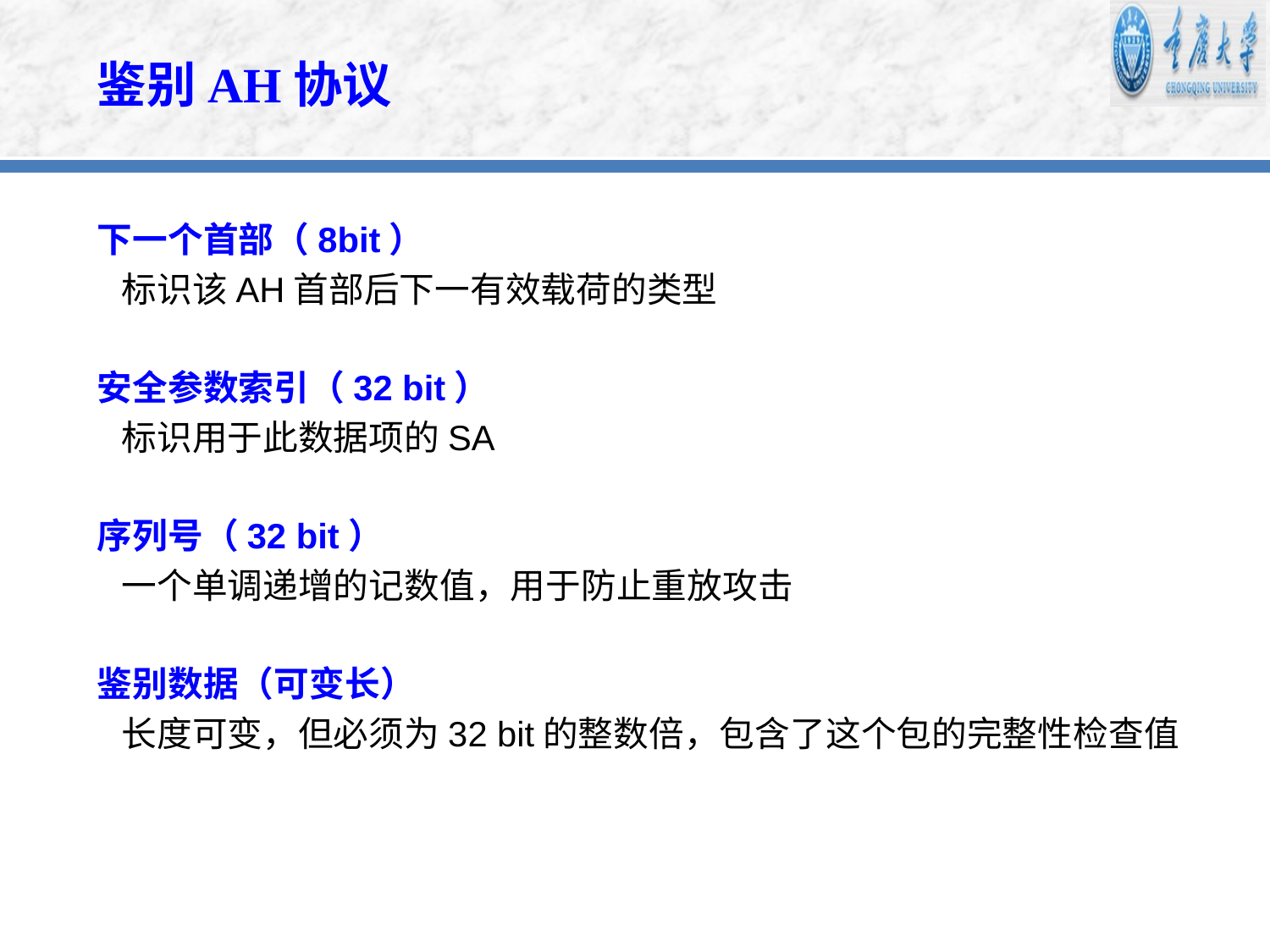

鉴别AH协议
下一个首部（8bit）
  标识该AH首部后下一有效载荷的类型

安全参数索引（32 bit）
  标识用于此数据项的SA

序列号（32 bit）
  一个单调递增的记数值，用于防止重放攻击

鉴别数据（可变长）
  长度可变，但必须为32 bit的整数倍，包含了这个包的完整性检查值